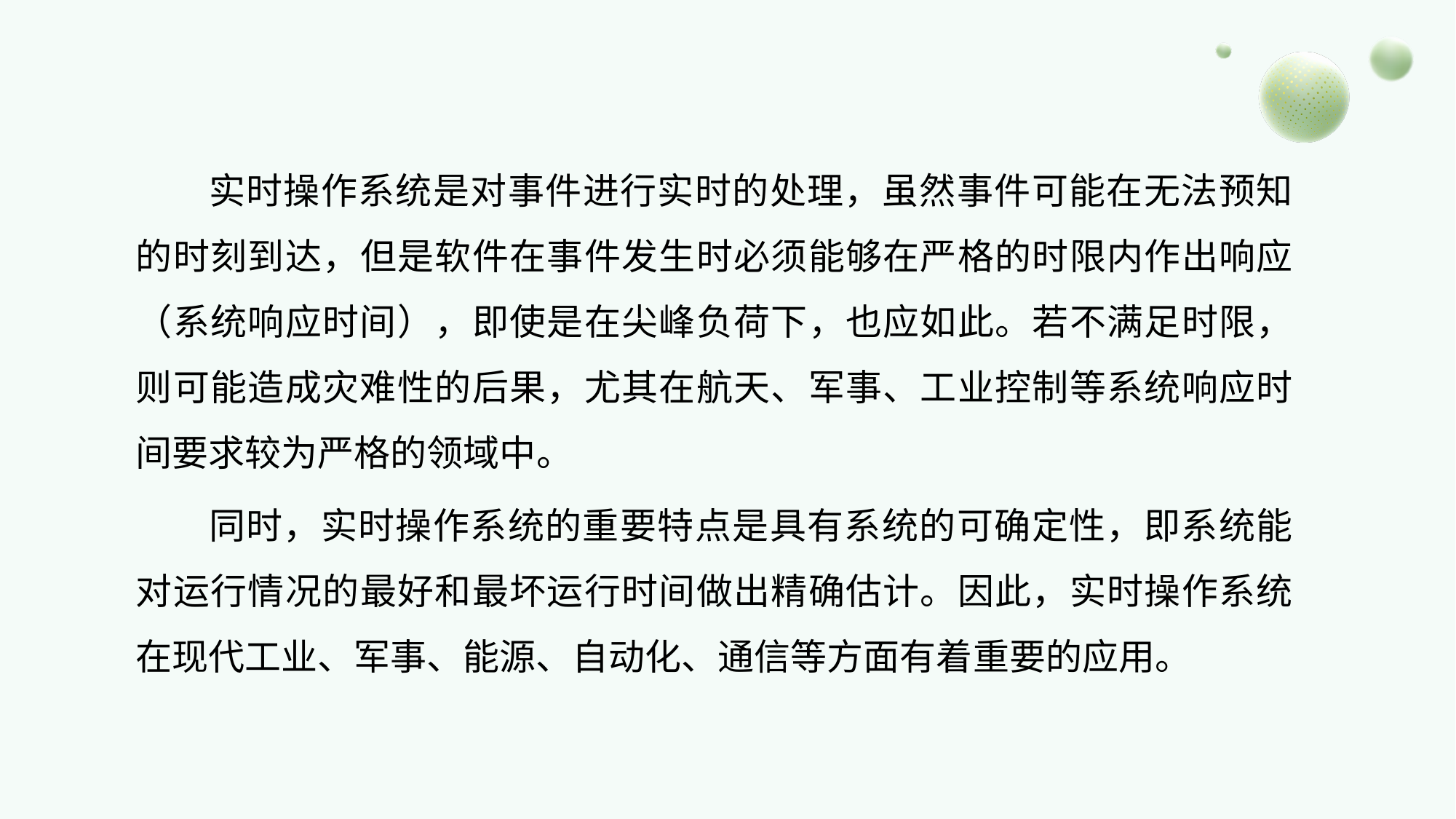

实时操作系统是对事件进行实时的处理，虽然事件可能在无法预知的时刻到达，但是软件在事件发生时必须能够在严格的时限内作出响应（系统响应时间），即使是在尖峰负荷下，也应如此。若不满足时限，则可能造成灾难性的后果，尤其在航天、军事、工业控制等系统响应时间要求较为严格的领域中。
同时，实时操作系统的重要特点是具有系统的可确定性，即系统能对运行情况的最好和最坏运行时间做出精确估计。因此，实时操作系统在现代工业、军事、能源、自动化、通信等方面有着重要的应用。